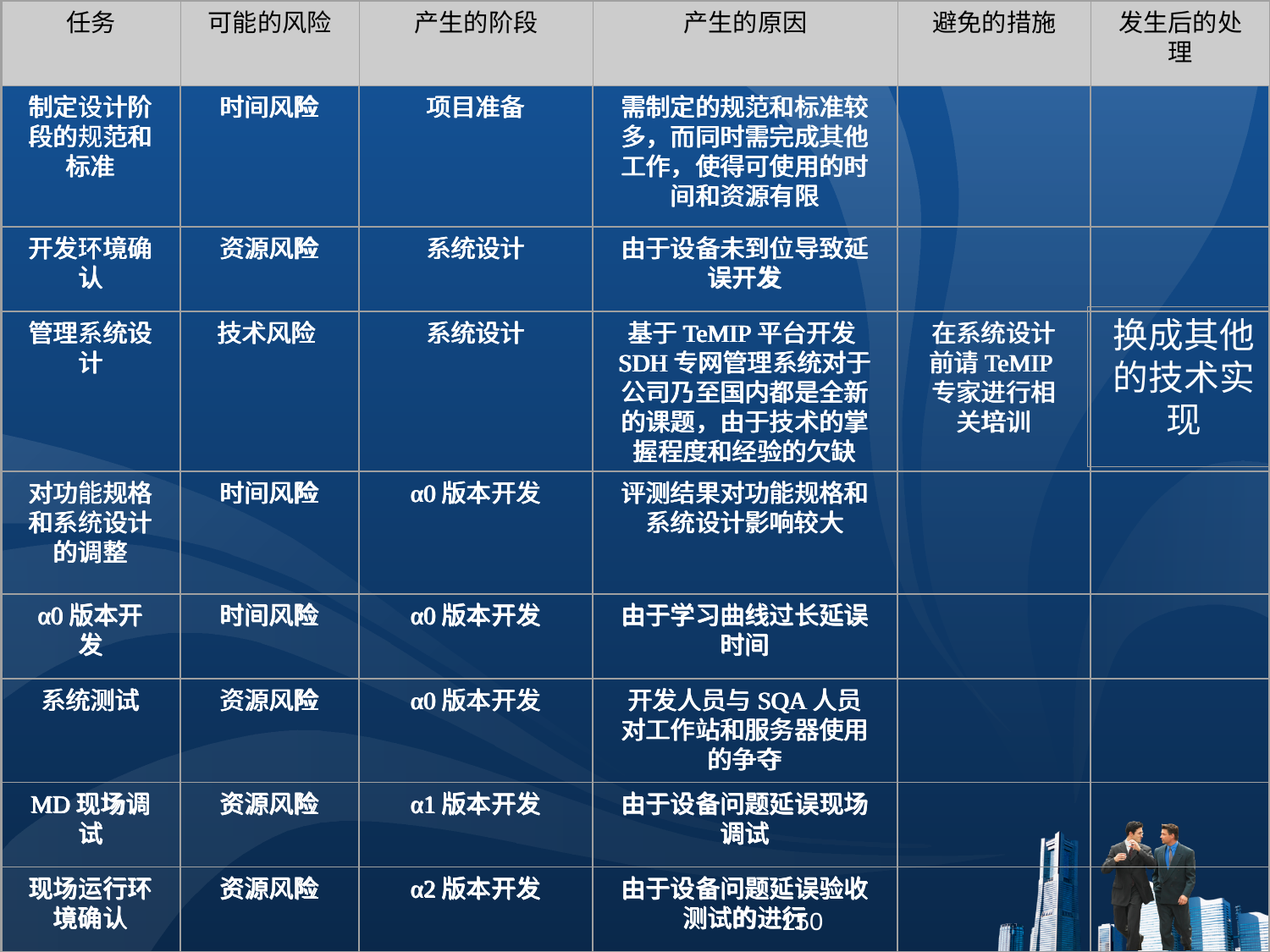

任务

可能的风险

产生的阶段

产生的原因

避免的措施

发生后的处理

制定设计阶段的规范和标准

时间风险

项目准备

需制定的规范和标准较多，而同时需完成其他工作，使得可使用的时间和资源有限

开发环境确认

资源风险

系统设计

由于设备未到位导致延误开发

管理系统设计

技术风险

系统设计

基于TeMIP平台开发SDH专网管理系统对于公司乃至国内都是全新的课题，由于技术的掌握程度和经验的欠缺

在系统设计前请TeMIP专家进行相关培训

对功能规格和系统设计的调整

时间风险

α0版本开发

评测结果对功能规格和系统设计影响较大

α0版本开发

时间风险

α0版本开发

由于学习曲线过长延误时间

系统测试

资源风险

α0版本开发

开发人员与SQA人员对工作站和服务器使用的争夺

MD现场调试

资源风险

α1版本开发

由于设备问题延误现场调试

现场运行环境确认

资源风险

α2版本开发

由于设备问题延误验收测试的进行

任务

可能的风险

产生的阶段

产生的原因

避免的措施

发生后的处理

制定设计阶段的规范和标准

时间风险

项目准备

需制定的规范和标准较多，而同时需完成其他工作，使得可使用的时间和资源有限

开发环境确认

资源风险

系统设计

由于设备未到位导致延误开发

管理系统设计

技术风险

系统设计

基于TeMIP平台开发SDH专网管理系统对于公司乃至国内都是全新的课题，由于技术的掌握程度和经验的欠缺

在系统设计前请TeMIP专家进行相关培训

对功能规格和系统设计的调整

时间风险

α0版本开发

评测结果对功能规格和系统设计影响较大

α0版本开发

时间风险

α0版本开发

由于学习曲线过长延误时间

系统测试

资源风险

α0版本开发

开发人员与SQA人员对工作站和服务器使用的争夺

MD现场调试

资源风险

α1版本开发

由于设备问题延误现场调试

现场运行环境确认

资源风险

α2版本开发

由于设备问题延误验收测试的进行

任务

可能的风险

产生的阶段

产生的原因

避免的措施

发生后的处理

制定设计阶段的规范和标准

时间风险

项目准备

需制定的规范和标准较多，而同时需完成其他工作，使得可使用的时间和资源有限

开发环境确认

资源风险

系统设计

由于设备未到位导致延误开发

管理系统设计

技术风险

系统设计

基于TeMIP平台开发SDH专网管理系统对于公司乃至国内都是全新的课题，由于技术的掌握程度和经验的欠缺

在系统设计前请TeMIP专家进行相关培训

对功能规格和系统设计的调整

时间风险

α0版本开发

评测结果对功能规格和系统设计影响较大

α0版本开发

时间风险

α0版本开发

由于学习曲线过长延误时间

系统测试

资源风险

α0版本开发

开发人员与SQA人员对工作站和服务器使用的争夺

MD现场调试

资源风险

α1版本开发

由于设备问题延误现场调试

现场运行环境确认

资源风险

α2版本开发

由于设备问题延误验收测试的进行

任务

可能的风险

产生的阶段

产生的原因

避免的措施

发生后的处理

制定设计阶段的规范和标准

时间风险

项目准备

需制定的规范和标准较多，而同时需完成其他工作，使得可使用的时间和资源有限

开发环境确认

资源风险

系统设计

由于设备未到位导致延误开发

换成其他的技术实现

管理系统设计

技术风险

系统设计

基于TeMIP平台开发SDH专网管理系统对于公司乃至国内都是全新的课题，由于技术的掌握程度和经验的欠缺

对功能规格和系统设计的调整

时间风险

α0版本开发

评测结果对功能规格和系统设计影响较大

α0版本开发

时间风险

α0版本开发

由于学习曲线过长延误时间

系统测试

资源风险

α0版本开发

开发人员与SQA人员对工作站和服务器使用的争夺

MD现场调试

资源风险

α1版本开发

由于设备问题延误现场调试

现场运行环境确认

资源风险

α2版本开发

由于设备问题延误验收测试的进行

250